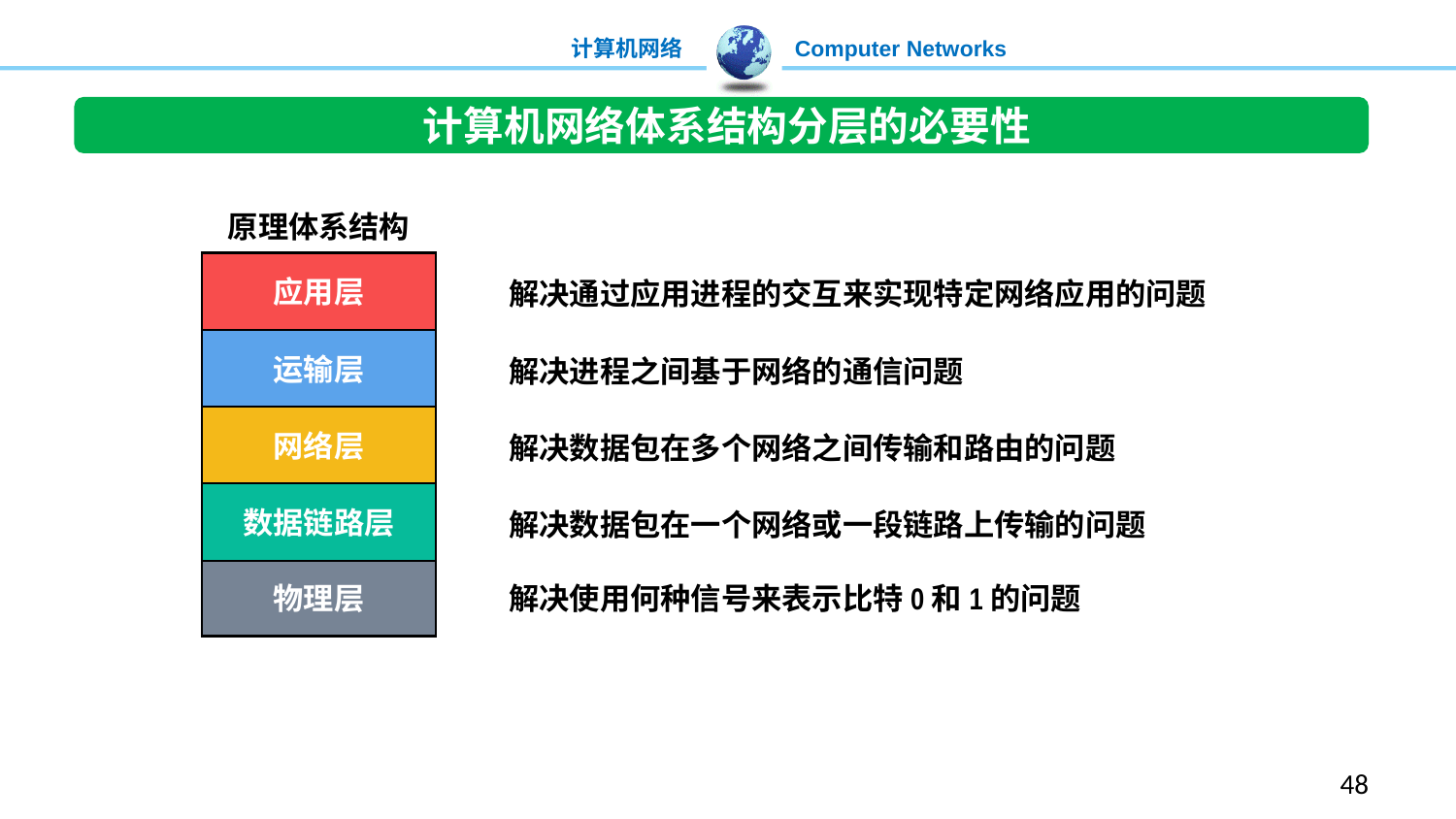

计算机网络体系结构分层的必要性
原理体系结构
应用层
解决通过应用进程的交互来实现特定网络应用的问题
运输层
解决进程之间基于网络的通信问题
网络层
解决数据包在多个网络之间传输和路由的问题
数据链路层
解决数据包在一个网络或一段链路上传输的问题
物理层
解决使用何种信号来表示比特0和1的问题
48